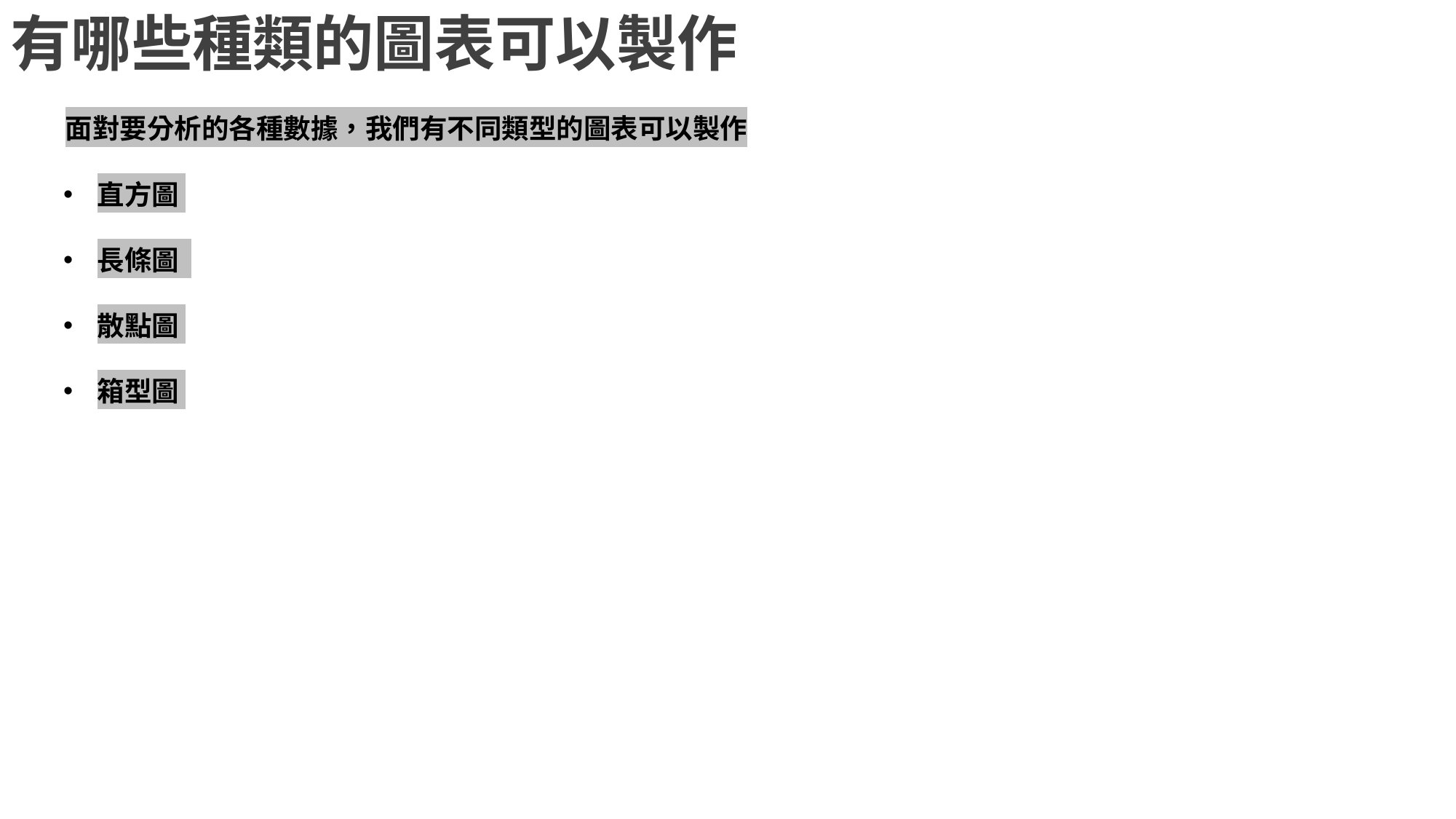

有哪些種類的圖表可以製作
面對要分析的各種數據，我們有不同類型的圖表可以製作
直方圖

長條圖

散點圖

箱型圖